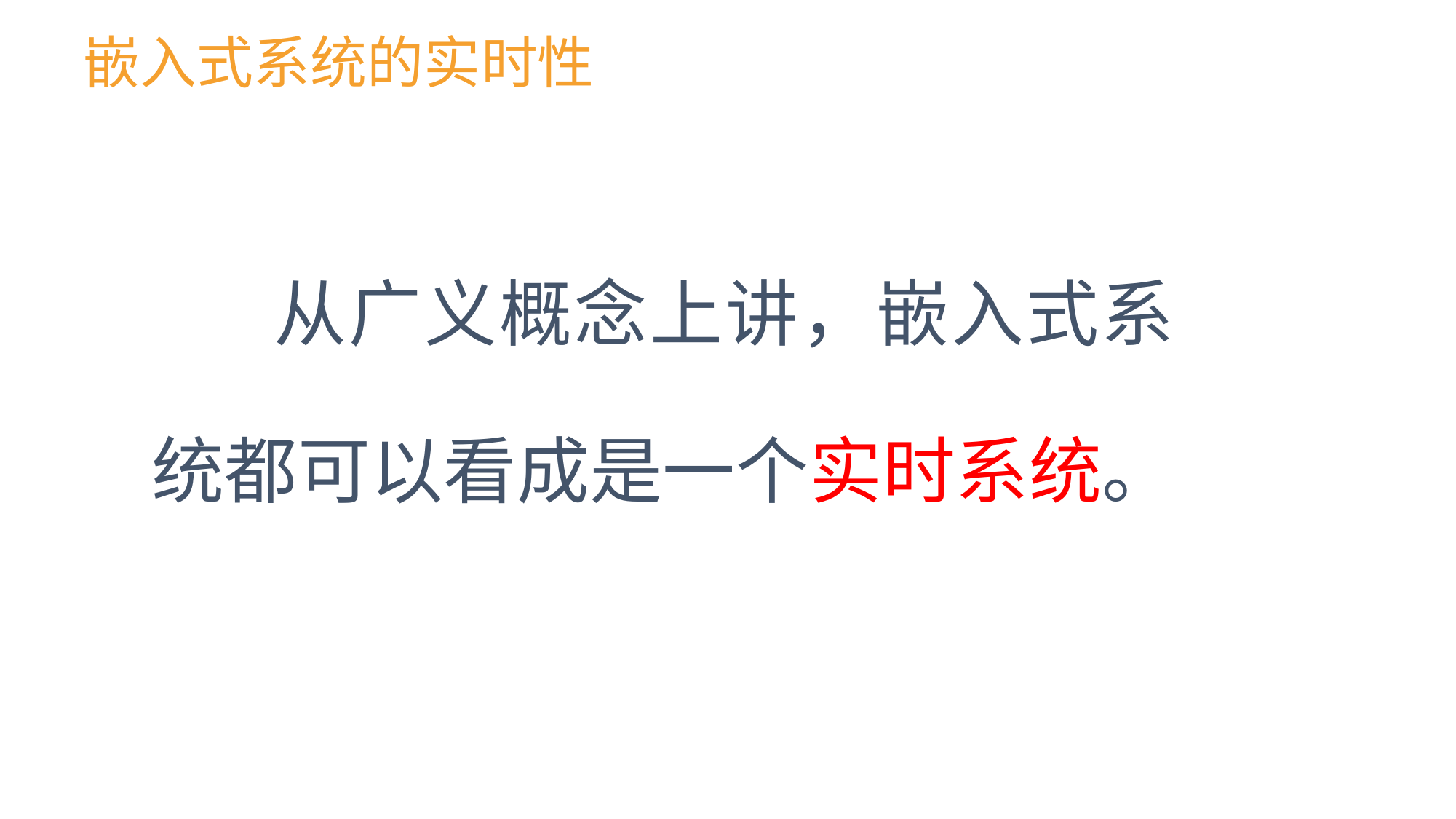

# 嵌入式系统的实时性
     从广义概念上讲，嵌入式系统都可以看成是一个实时系统。